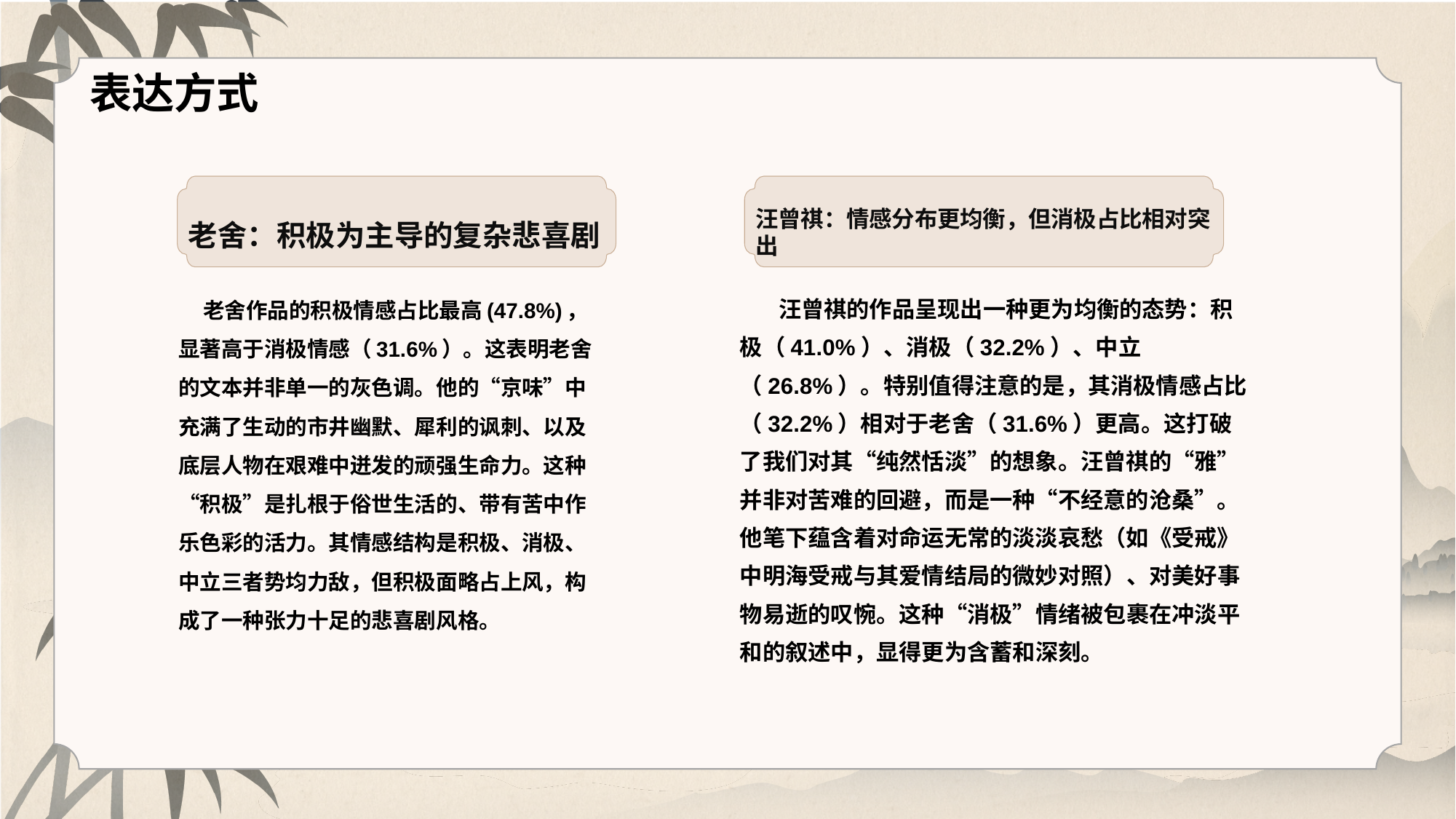

# 表达方式

老舍：积极为主导的复杂悲喜剧

老舍作品的积极情感占比最高(47.8%)，显著高于消极情感（31.6%）。这表明老舍的文本并非单一的灰色调。他的“京味”中充满了生动的市井幽默、犀利的讽刺、以及底层人物在艰难中迸发的顽强生命力。这种“积极”是扎根于俗世生活的、带有苦中作乐色彩的活力。其情感结构是积极、消极、中立三者势均力敌，但积极面略占上风，构成了一种张力十足的悲喜剧风格。

汪曾祺：情感分布更均衡，但消极占比相对突出

汪曾祺的作品呈现出一种更为均衡的态势：积极（41.0%）、消极（32.2%）、中立（26.8%）。特别值得注意的是，其消极情感占比（32.2%）相对于老舍（31.6%）更高。这打破了我们对其“纯然恬淡”的想象。汪曾祺的“雅”并非对苦难的回避，而是一种“不经意的沧桑”。他笔下蕴含着对命运无常的淡淡哀愁（如《受戒》中明海受戒与其爱情结局的微妙对照）、对美好事物易逝的叹惋。这种“消极”情绪被包裹在冲淡平和的叙述中，显得更为含蓄和深刻。